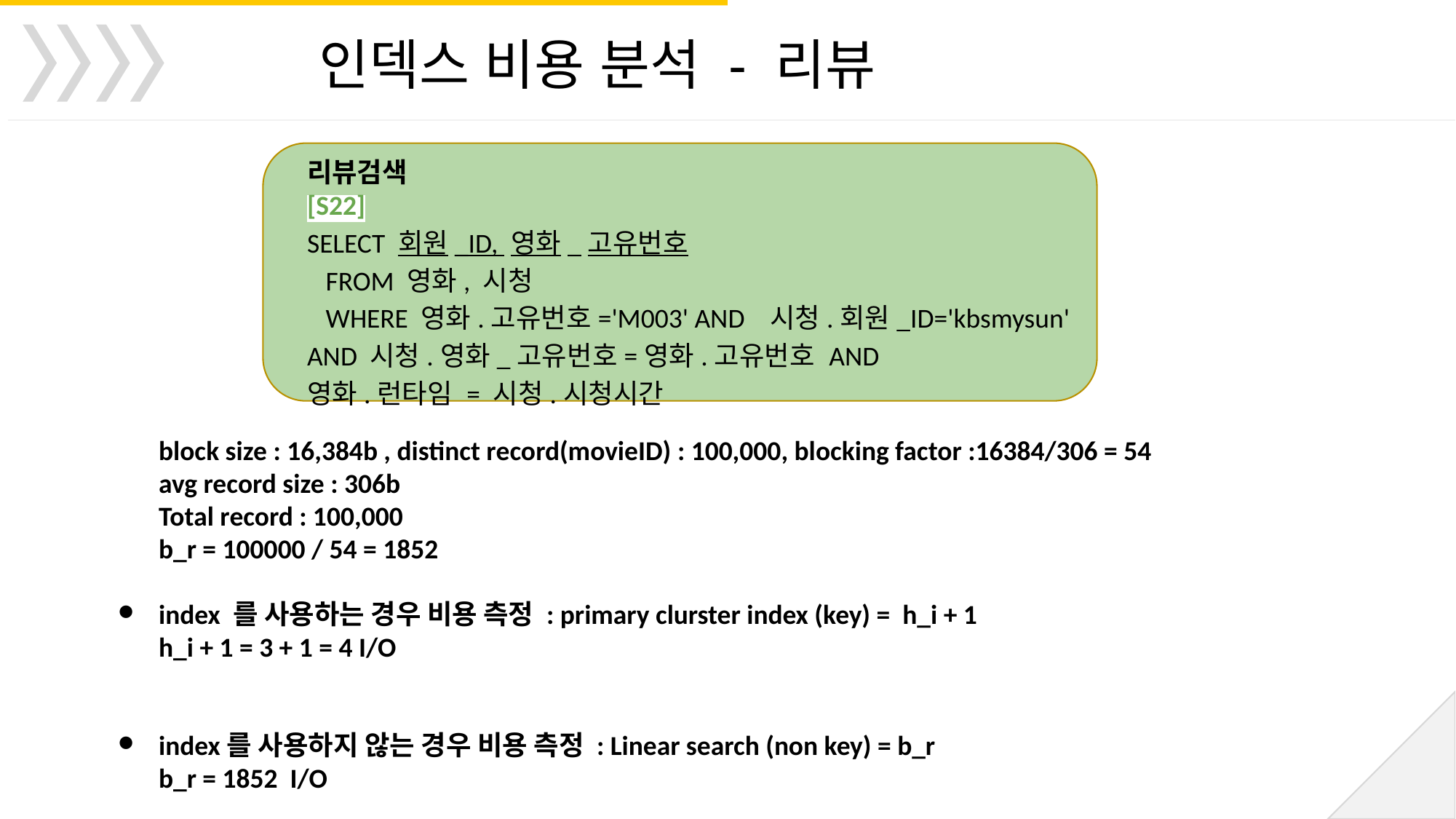

인덱스 비용 분석 - 리뷰

리뷰검색
[S22]
SELECT 회원_ID, 영화_고유번호
   FROM 영화, 시청
   WHERE 영화.고유번호='M003' AND   시청.회원_ID='kbsmysun' AND 시청.영화_고유번호=영화.고유번호 AND
영화.런타임 = 시청.시청시간

block size : 16,384b , distinct record(movieID) : 100,000, blocking factor :16384/306 = 54
avg record size : 306b
Total record : 100,000
b_r = 100000 / 54 = 1852

index 를 사용하는 경우 비용 측정 : primary clurster index (key) =  h_i + 1
h_i + 1 = 3 + 1 = 4 I/O

index를 사용하지 않는 경우 비용 측정 : Linear search (non key) = b_r
b_r = 1852  I/O